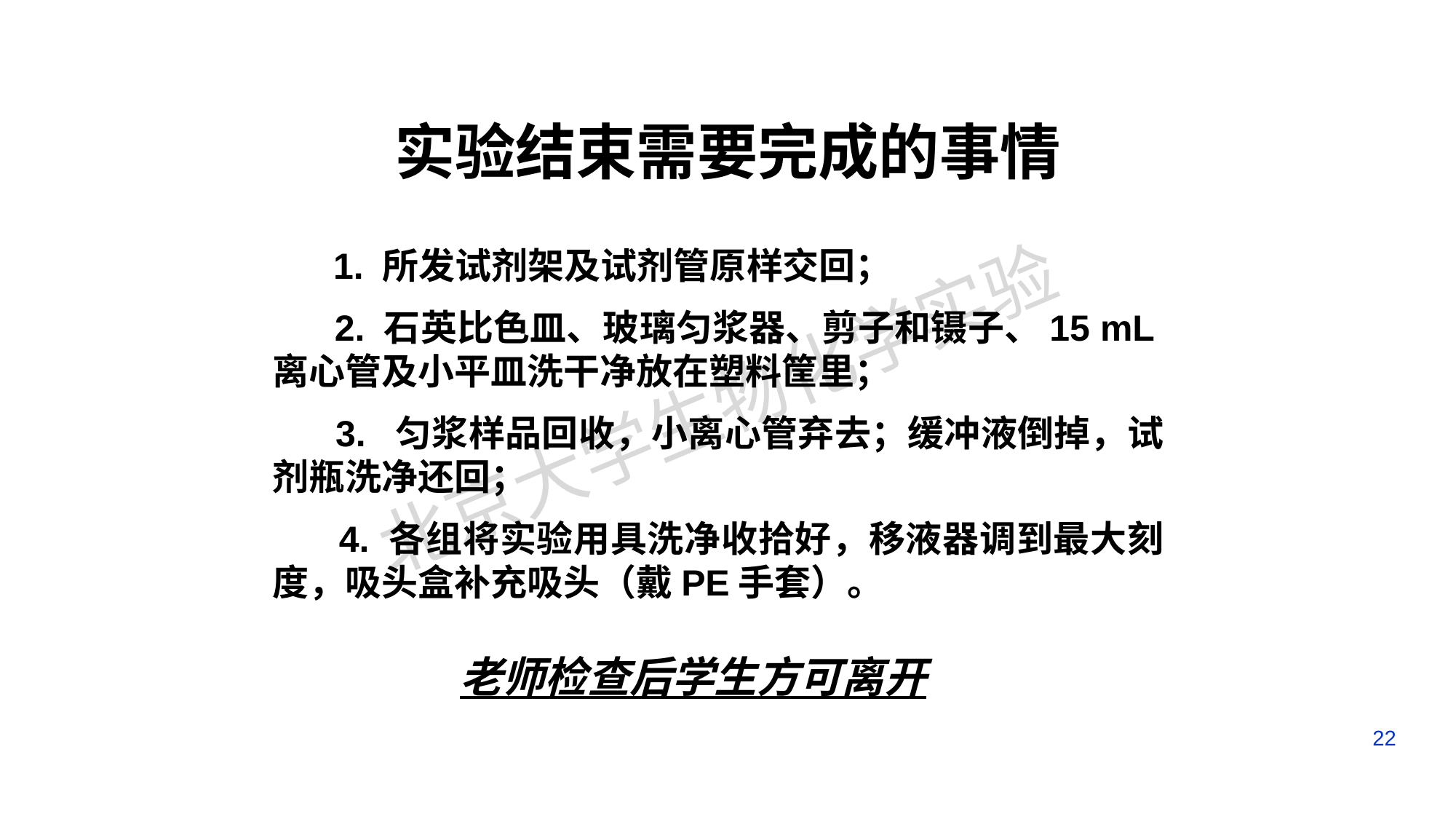

# 实验结束需要完成的事情
          1. 所发试剂架及试剂管原样交回；
          2. 石英比色皿、玻璃匀浆器、剪子和镊子、15 mL离心管及小平皿洗干净放在塑料筐里；
          3.  匀浆样品回收，小离心管弃去；缓冲液倒掉，试剂瓶洗净还回；
          4. 各组将实验用具洗净收拾好，移液器调到最大刻度，吸头盒补充吸头（戴PE手套）。

老师检查后学生方可离开

22